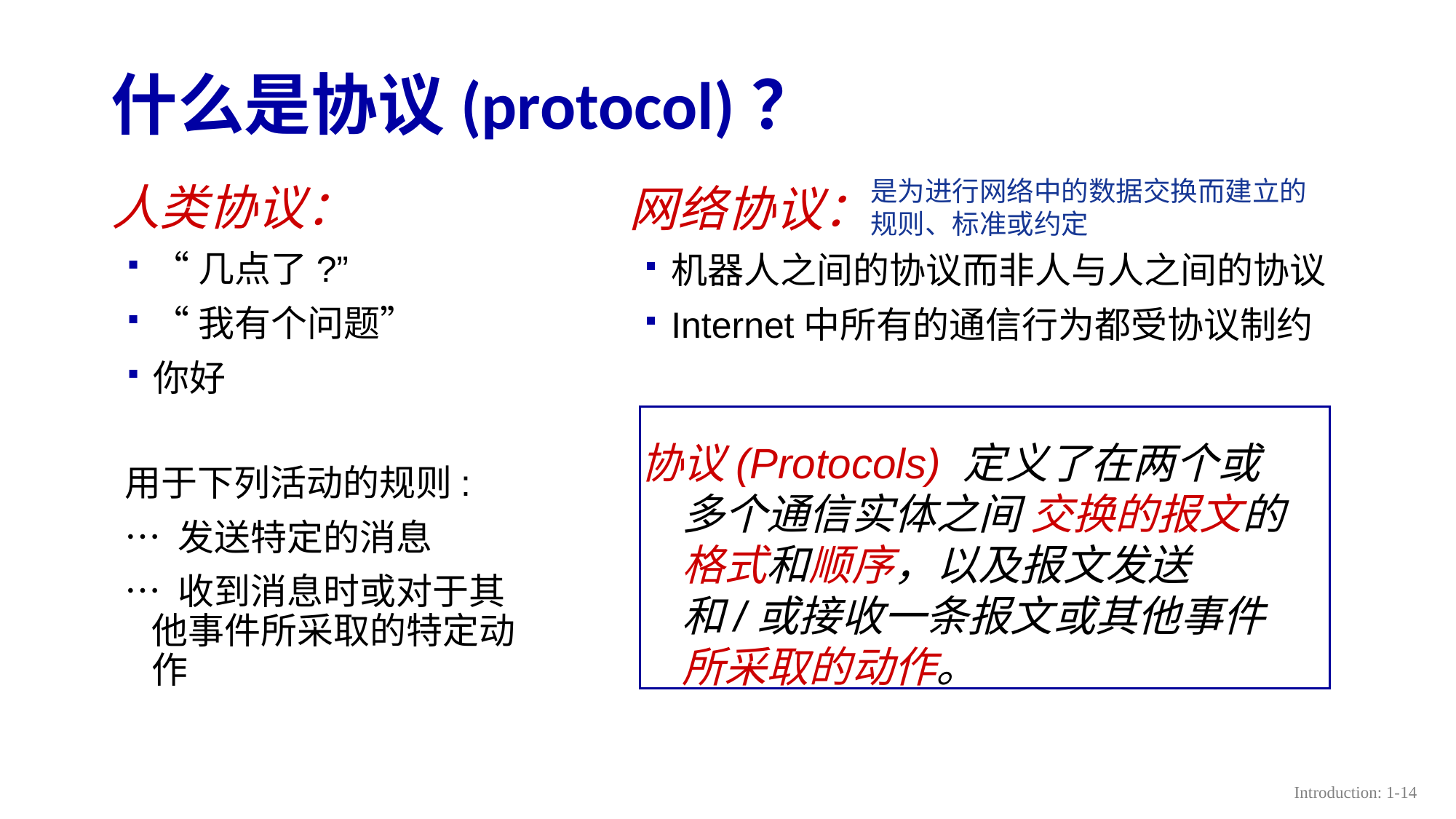

# 什么是协议(protocol)？
是为进行网络中的数据交换而建立的规则、标准或约定
人类协议：
“几点了?”
“我有个问题”
你好
网络协议：
机器人之间的协议而非人与人之间的协议
Internet中所有的通信行为都受协议制约

协议(Protocols) 定义了在两个或多个通信实体之间 交换的报文的格式和顺序，以及报文发送和/或接收一条报文或其他事件所采取的动作。
用于下列活动的规则:
… 发送特定的消息
… 收到消息时或对于其他事件所采取的特定动作
Introduction: 1-14